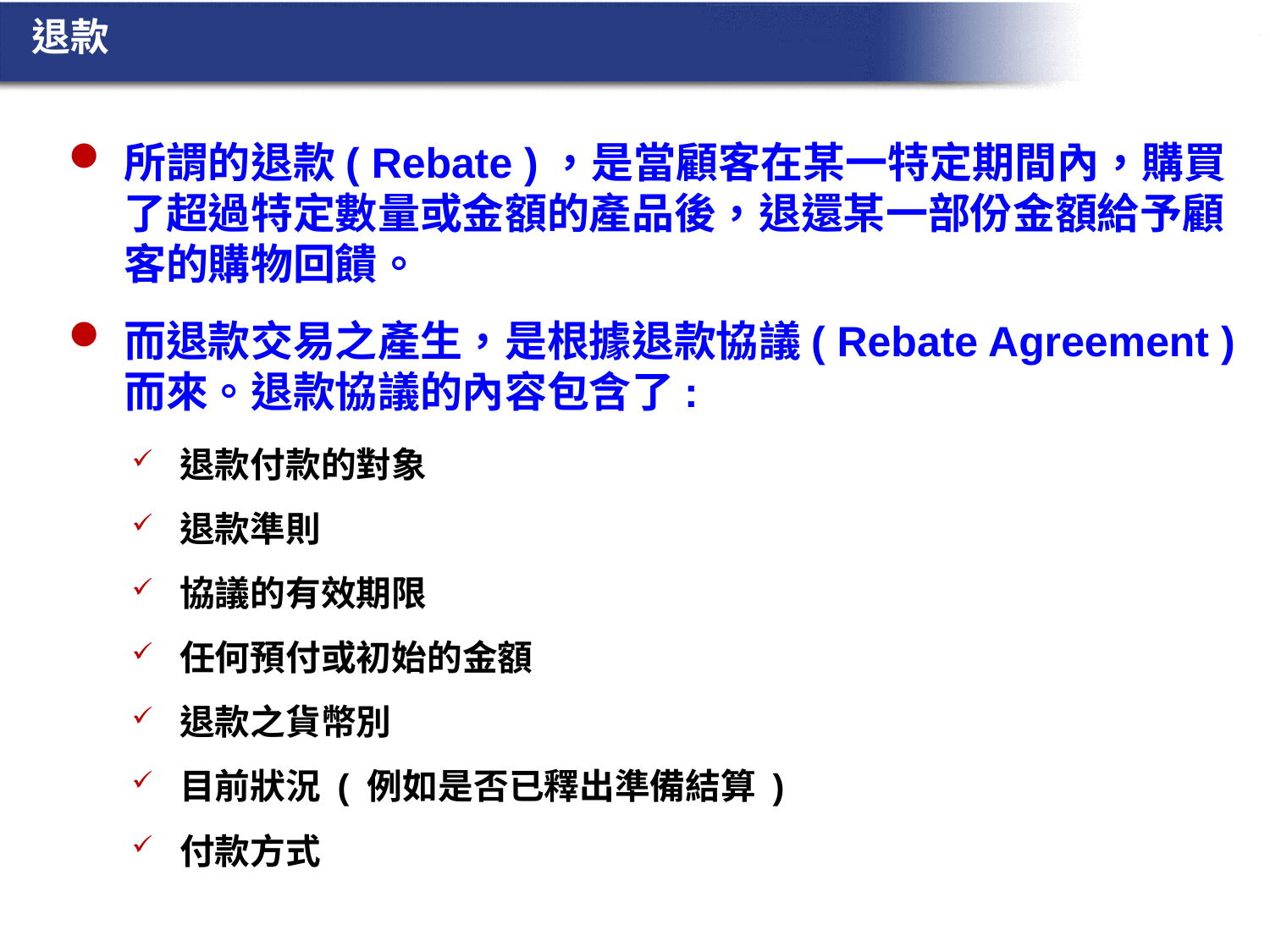

退款
所謂的退款( Rebate )，是當顧客在某一特定期間內，購買了超過特定數量或金額的產品後，退還某一部份金額給予顧客的購物回饋。
而退款交易之產生，是根據退款協議( Rebate Agreement )而來。退款協議的內容包含了:
退款付款的對象
退款準則
協議的有效期限
任何預付或初始的金額
退款之貨幣別
目前狀況 ( 例如是否已釋出準備結算 )
付款方式